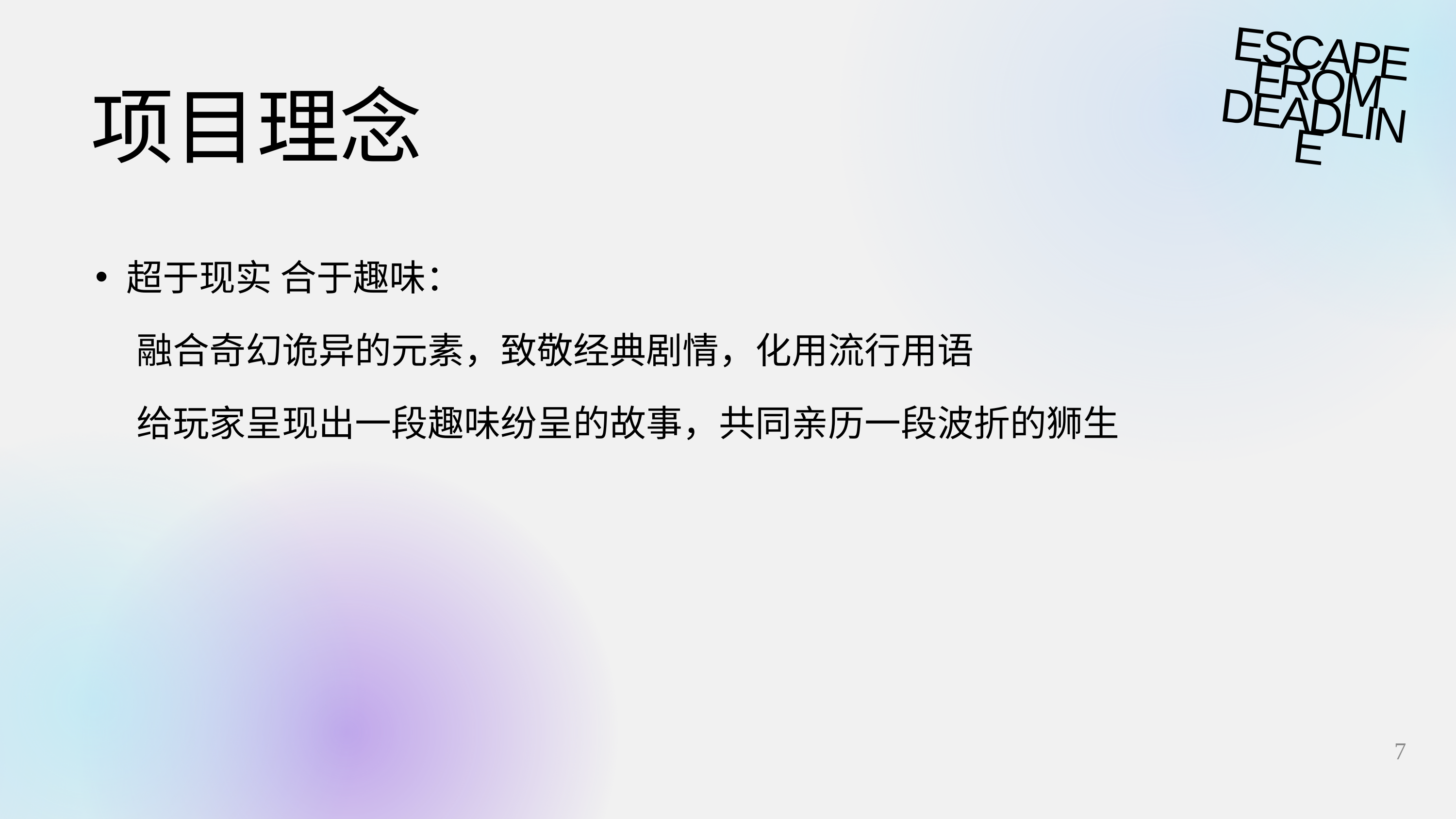

ESCAPE FROM DEADLINE
项目理念
超于现实 合于趣味：
    融合奇幻诡异的元素，致敬经典剧情，化用流行用语
    给玩家呈现出一段趣味纷呈的故事，共同亲历一段波折的狮生

7